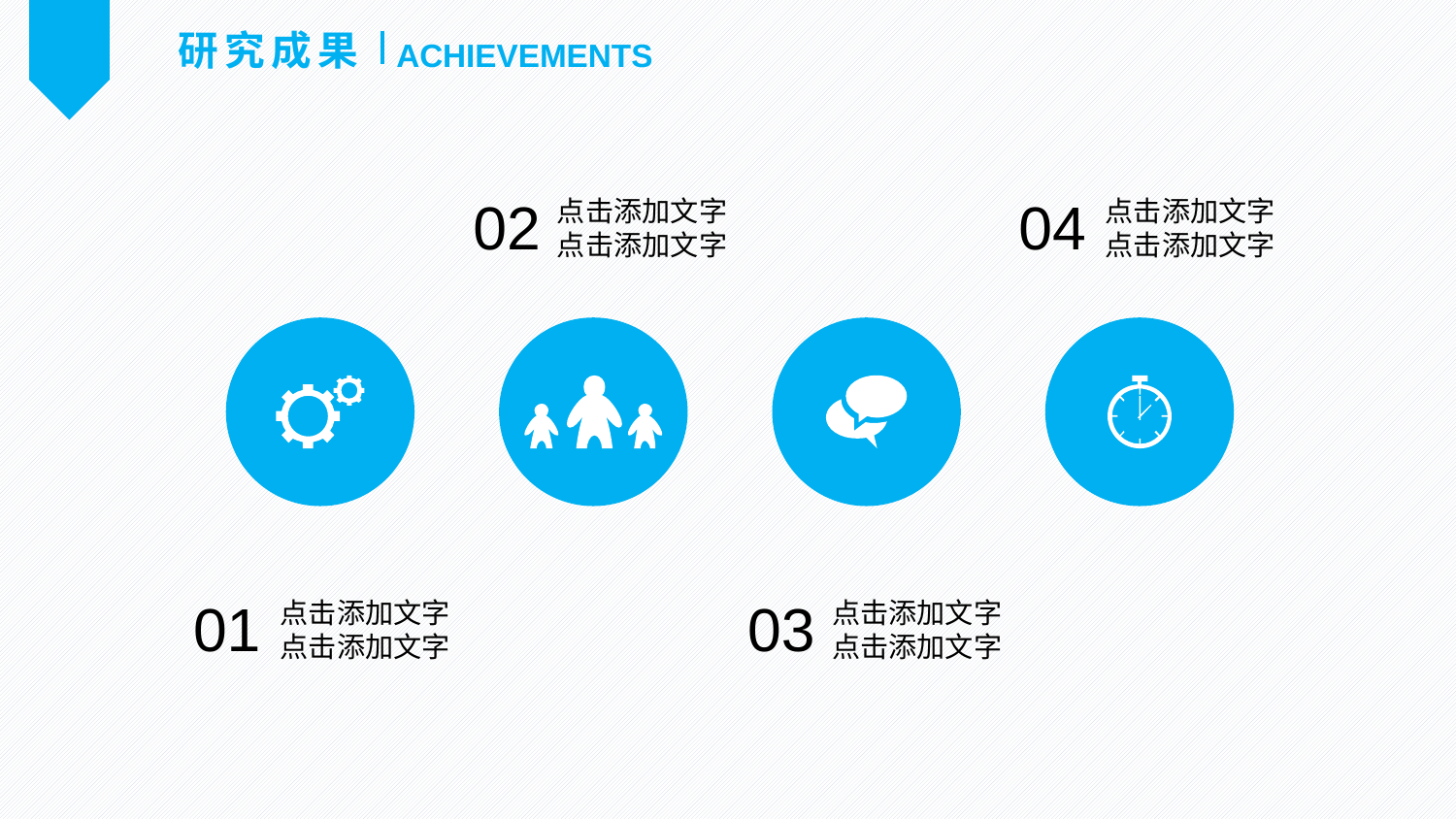

研究成果
ACHIEVEMENTS
02
点击添加文字
点击添加文字
04
点击添加文字
点击添加文字

03
点击添加文字
点击添加文字
01
点击添加文字
点击添加文字
延时符